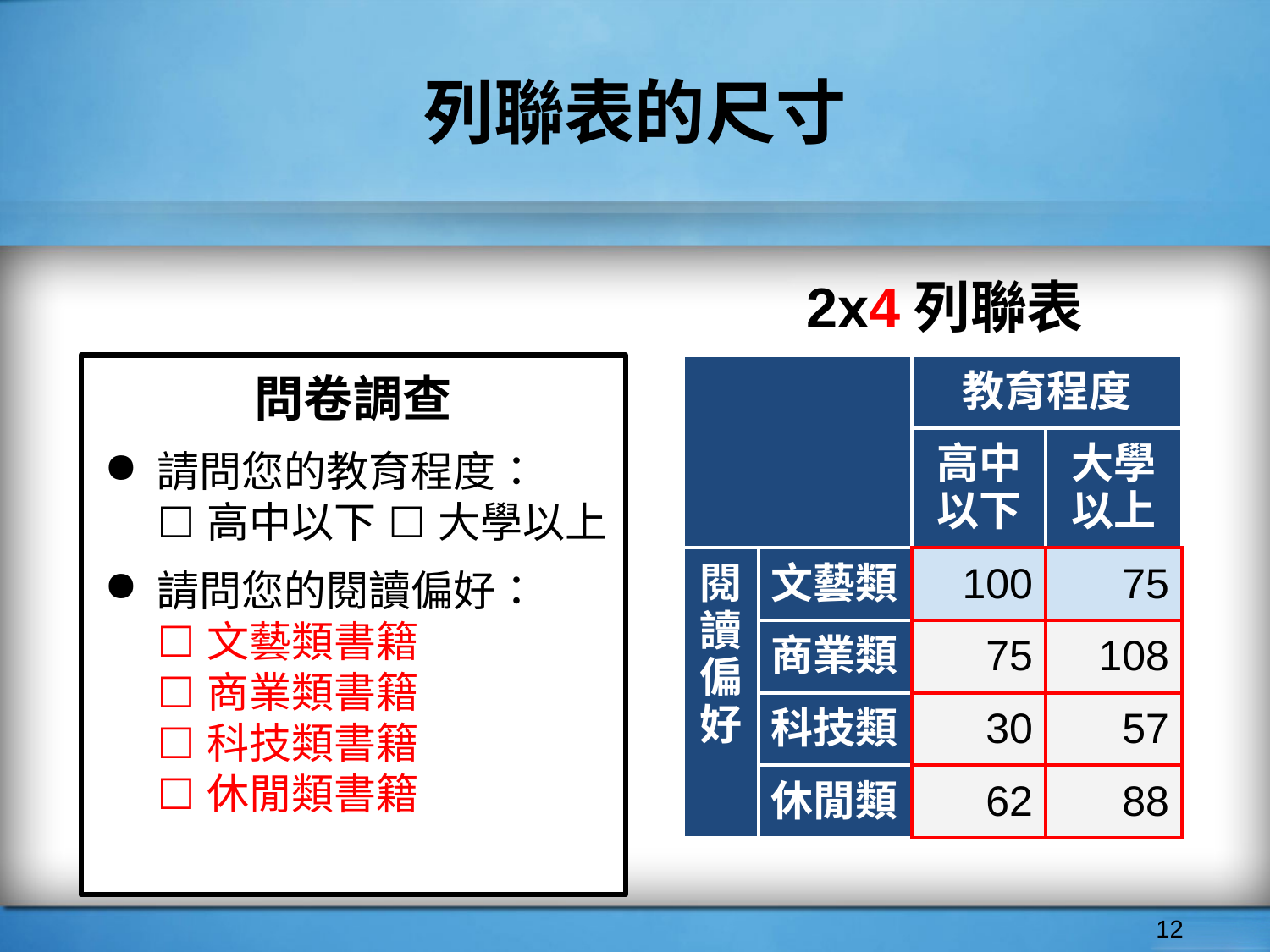

# 列聯表的尺寸

2x4列聯表
問卷調查
請問您的教育程度：
☐ 高中以下 ☐ 大學以上
請問您的閱讀偏好：
☐ 文藝類書籍
☐ 商業類書籍
☐ 科技類書籍
☐ 休閒類書籍
|  |  | 教育程度 |  |
| --- | --- | --- | --- |
|  |  | 高中以下 | 大學以上 |
| 閱讀偏好 | 文藝類 | 100 | 75 |
|  | 商業類 | 75 | 108 |
|  | 科技類 | 30 | 57 |
|  | 休閒類 | 62 | 88 |
12